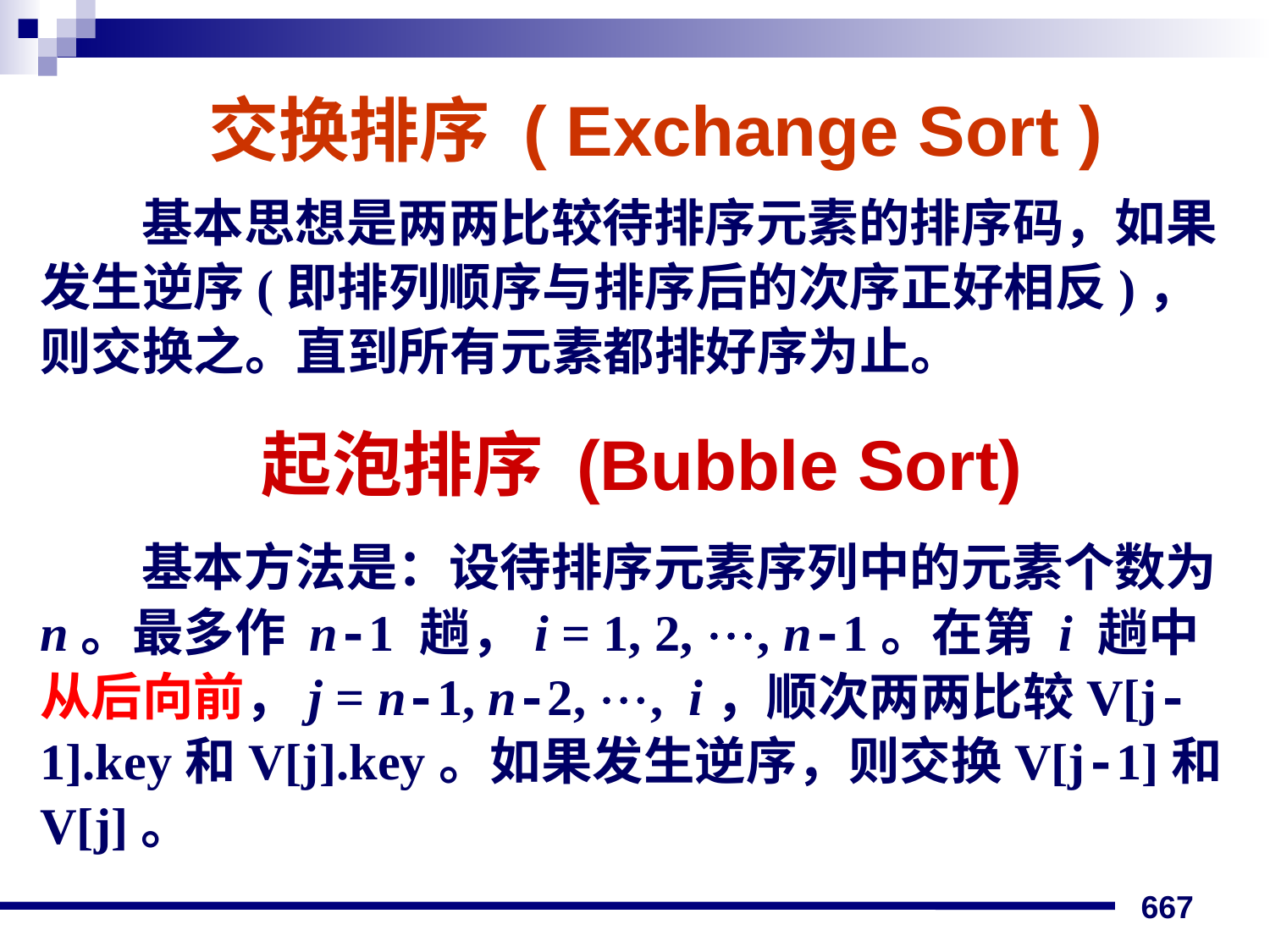

# 交换排序 ( Exchange Sort )
基本思想是两两比较待排序元素的排序码，如果发生逆序(即排列顺序与排序后的次序正好相反)，则交换之。直到所有元素都排好序为止。

基本方法是：设待排序元素序列中的元素个数为 n。最多作 n-1 趟，i = 1, 2, …, n-1。在第 i 趟中从后向前，j = n-1, n-2, …,  i，顺次两两比较V[j-1].key和V[j].key。如果发生逆序，则交换V[j-1]和V[j]。
起泡排序 (Bubble Sort)
667